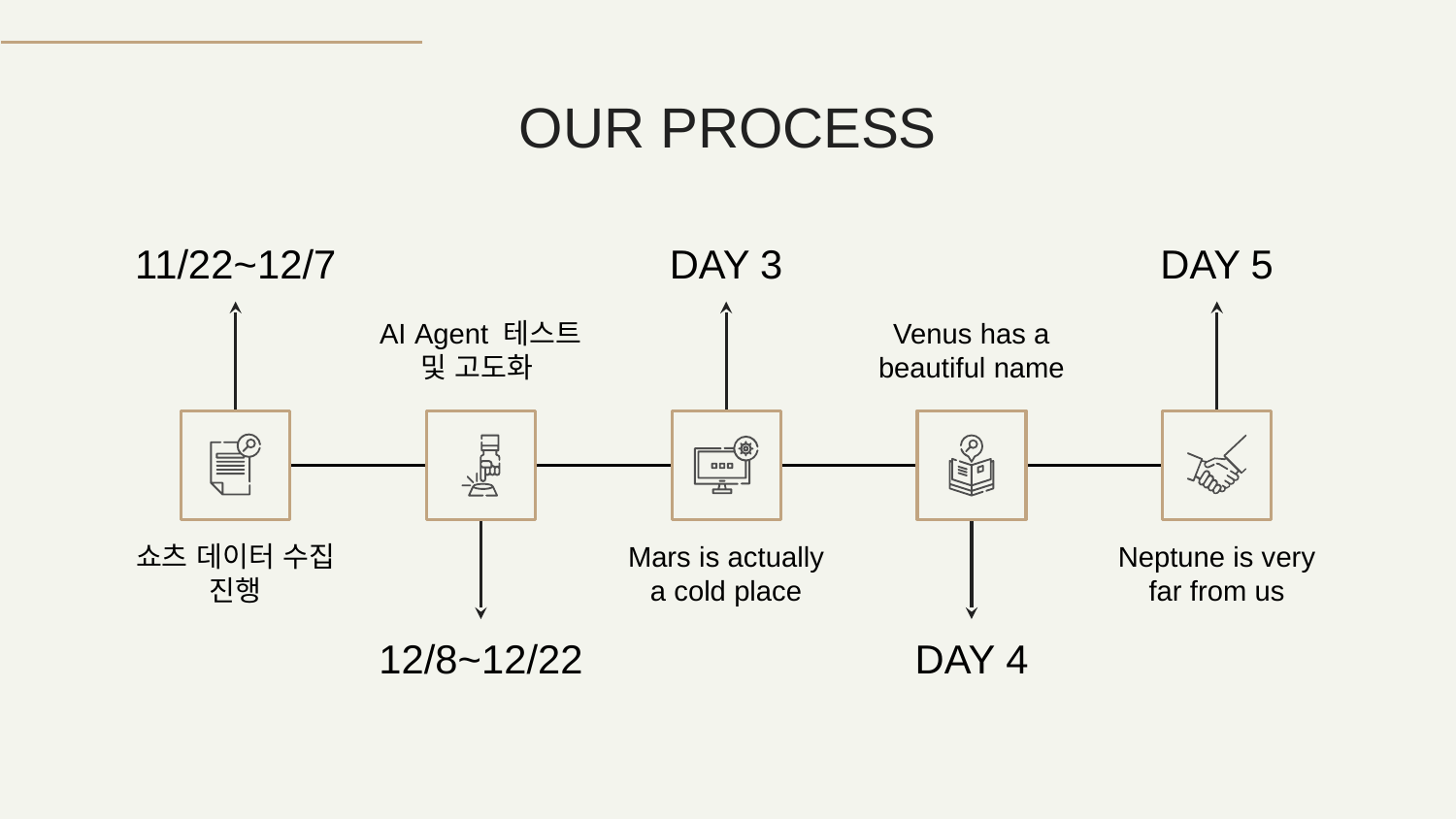

# OUR PROCESS
11/22~12/7
DAY 3
DAY 5
AI Agent 테스트 및 고도화
Venus has a beautiful name

쇼츠 데이터 수집 진행
Mars is actually a cold place
Neptune is very far from us
12/8~12/22
DAY 4